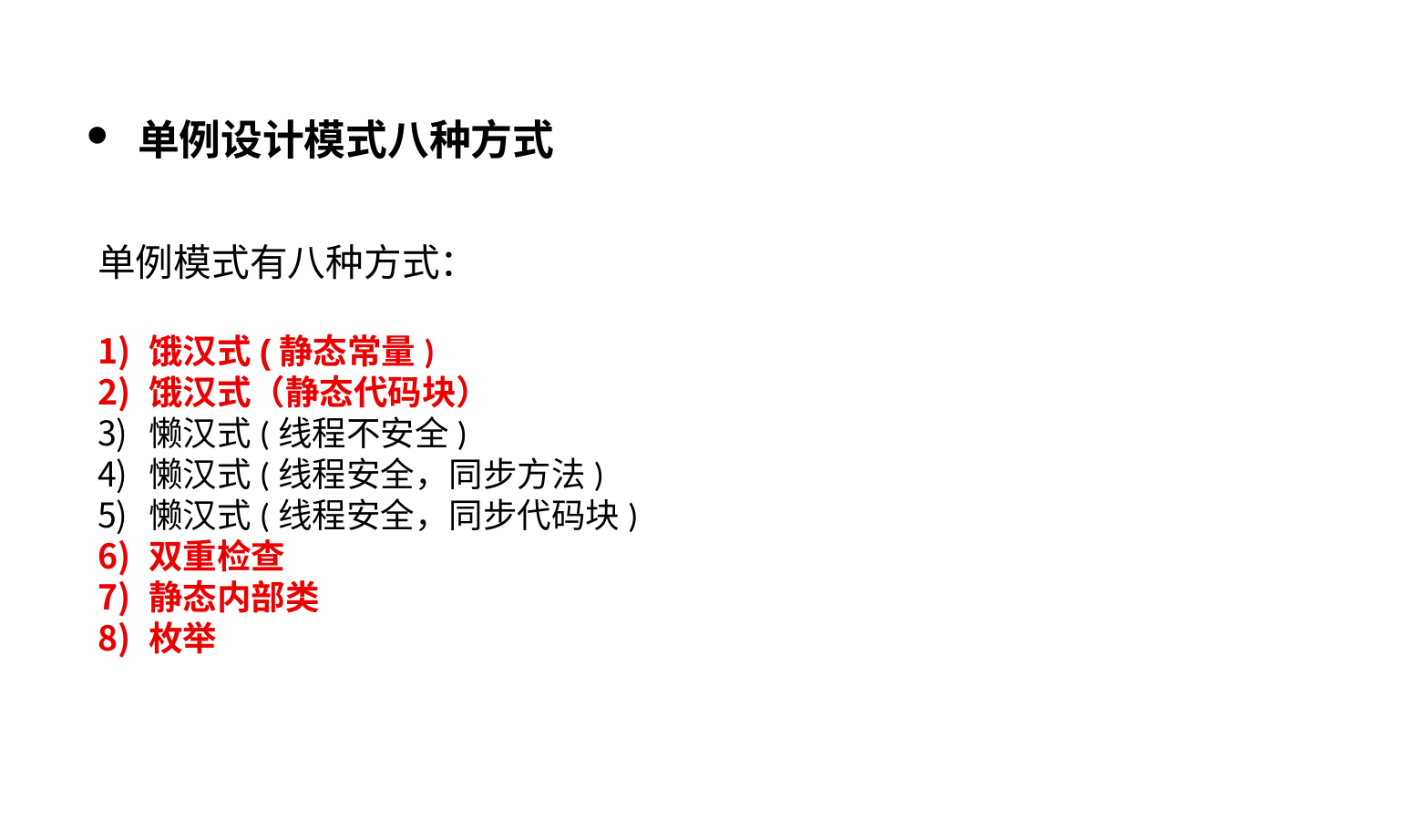

单例设计模式八种方式

单例模式有八种方式：

饿汉式(静态常量)
饿汉式（静态代码块）
懒汉式(线程不安全)
懒汉式(线程安全，同步方法)
懒汉式(线程安全，同步代码块)
双重检查
静态内部类
枚举